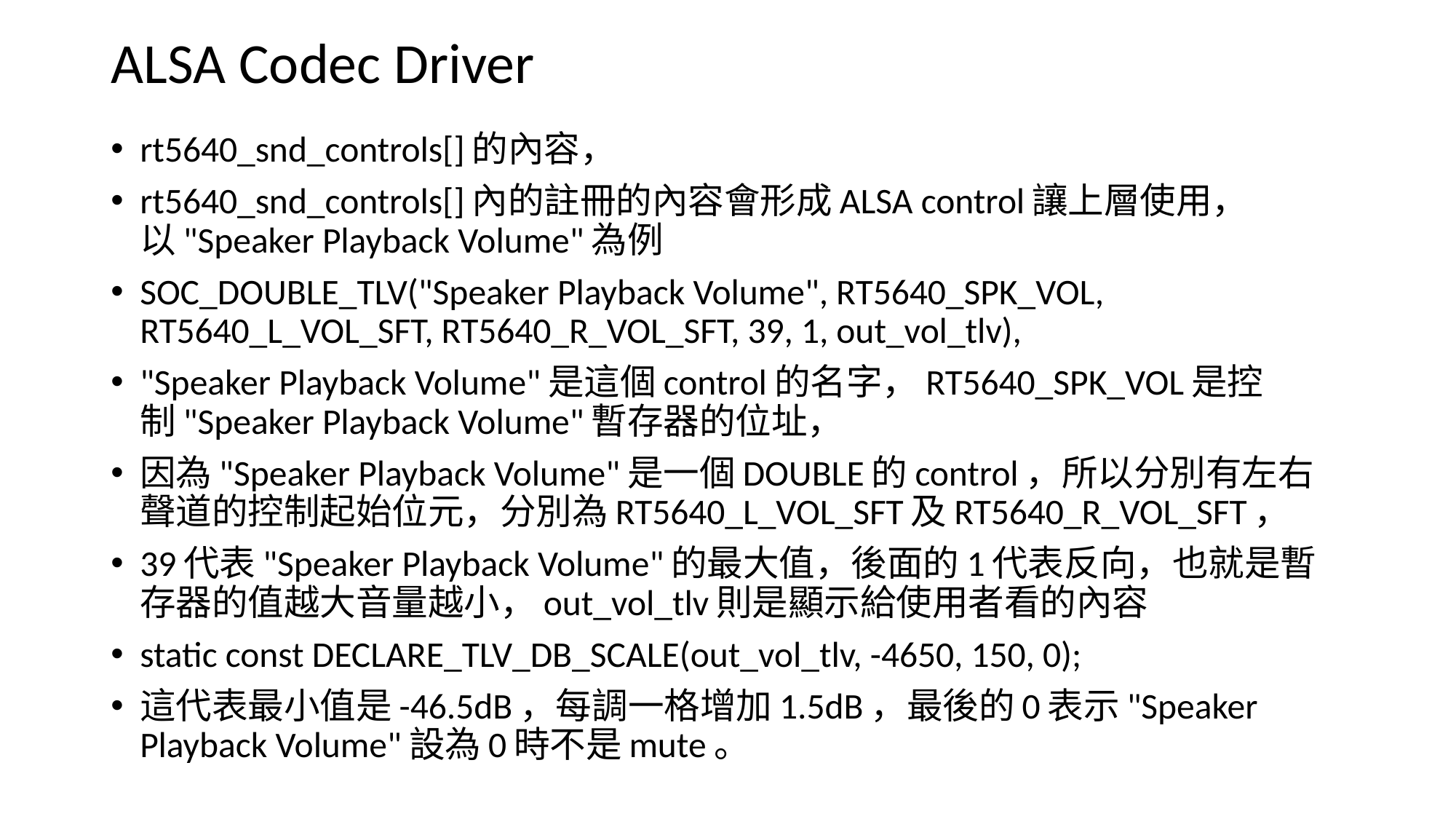

# ALSA Codec Driver
rt5640_snd_controls[]的內容，
rt5640_snd_controls[]內的註冊的內容會形成ALSA control讓上層使用，以"Speaker Playback Volume"為例
SOC_DOUBLE_TLV("Speaker Playback Volume", RT5640_SPK_VOL, RT5640_L_VOL_SFT, RT5640_R_VOL_SFT, 39, 1, out_vol_tlv),
"Speaker Playback Volume"是這個control的名字，RT5640_SPK_VOL是控制"Speaker Playback Volume"暫存器的位址，
因為"Speaker Playback Volume"是一個DOUBLE的control，所以分別有左右聲道的控制起始位元，分別為RT5640_L_VOL_SFT及RT5640_R_VOL_SFT，
39代表"Speaker Playback Volume"的最大值，後面的1代表反向，也就是暫存器的值越大音量越小，out_vol_tlv則是顯示給使用者看的內容
static const DECLARE_TLV_DB_SCALE(out_vol_tlv, -4650, 150, 0);
這代表最小值是-46.5dB，每調一格增加1.5dB，最後的0表示"Speaker Playback Volume"設為0時不是mute。